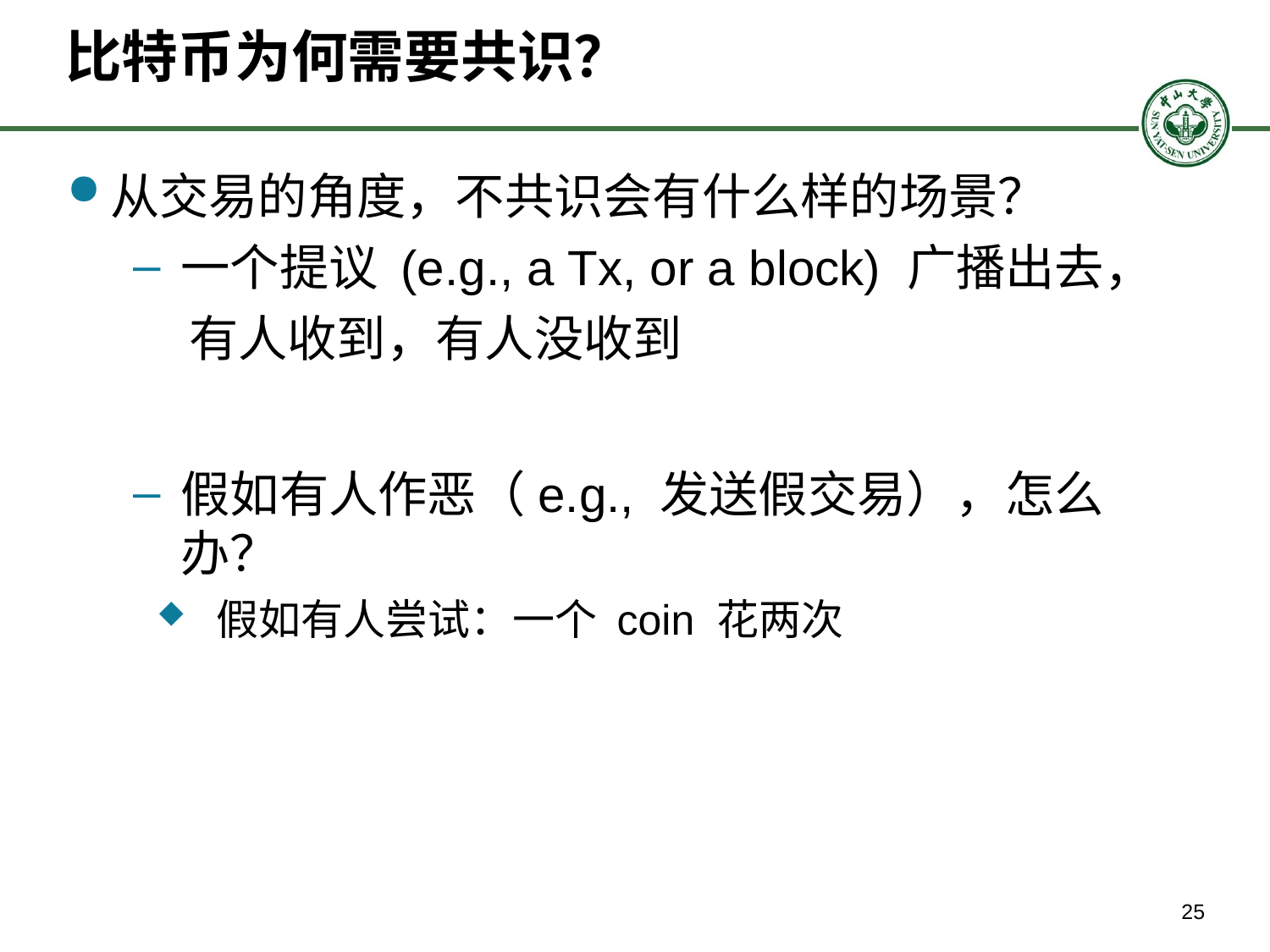

# 比特币为何需要共识？
从交易的角度，不共识会有什么样的场景？
一个提议 (e.g., a Tx, or a block) 广播出去，
    有人收到，有人没收到

假如有人作恶（e.g., 发送假交易），怎么办？
 假如有人尝试：一个 coin 花两次